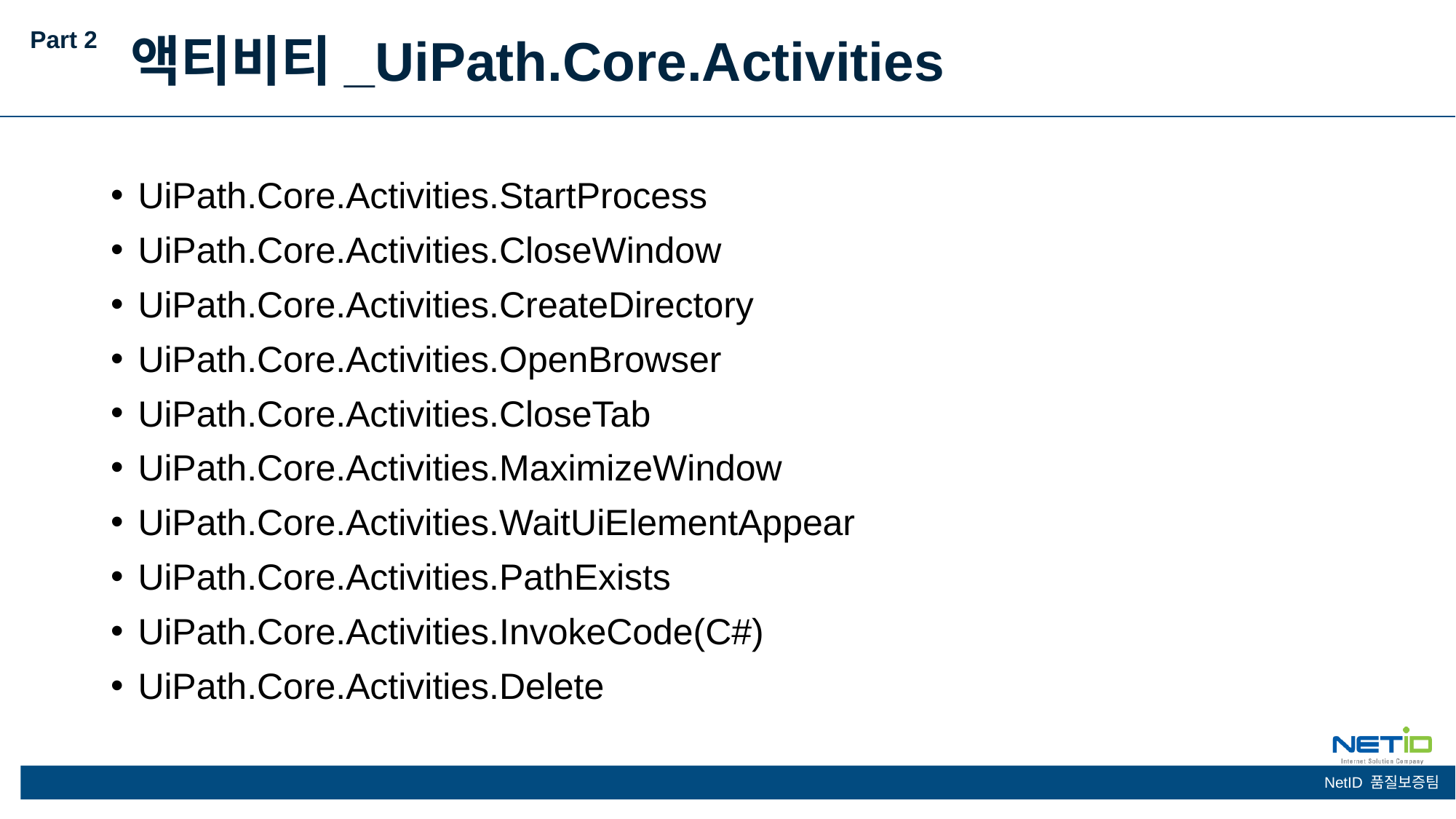

Part 2
액티비티_UiPath.Core.Activities

UiPath.Core.Activities.StartProcess
UiPath.Core.Activities.CloseWindow
UiPath.Core.Activities.CreateDirectory
UiPath.Core.Activities.OpenBrowser
UiPath.Core.Activities.CloseTab
UiPath.Core.Activities.MaximizeWindow
UiPath.Core.Activities.WaitUiElementAppear
UiPath.Core.Activities.PathExists
UiPath.Core.Activities.InvokeCode(C#)
UiPath.Core.Activities.Delete